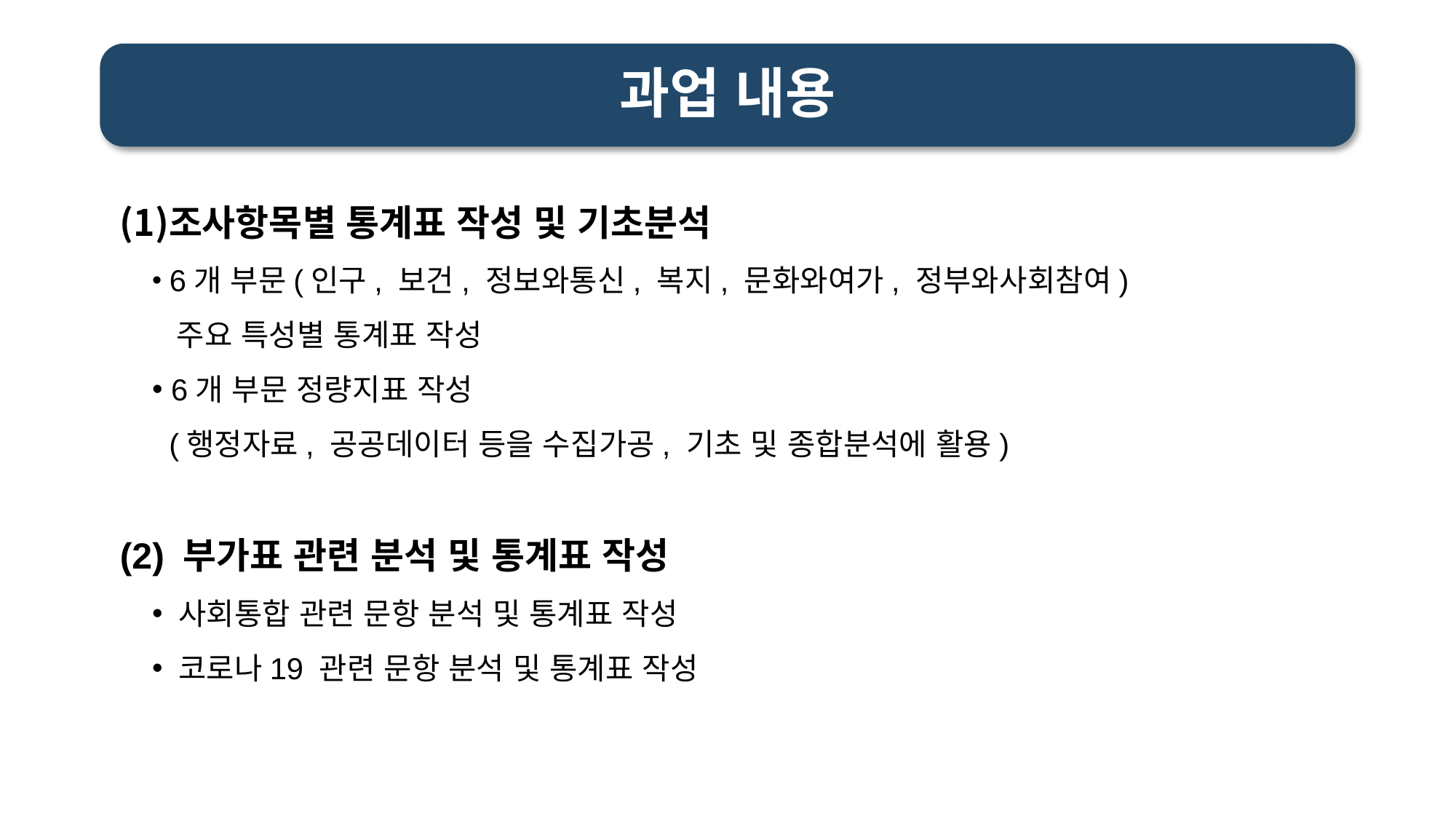

# 과업 내용
조사항목별 통계표 작성 및 기초분석
 6개 부문(인구, 보건, 정보와통신, 복지, 문화와여가, 정부와사회참여)
  주요 특성별 통계표 작성
 6개 부문 정량지표 작성
  (행정자료, 공공데이터 등을 수집가공, 기초 및 종합분석에 활용)

(2) 부가표 관련 분석 및 통계표 작성
 사회통합 관련 문항 분석 및 통계표 작성
 코로나19 관련 문항 분석 및 통계표 작성